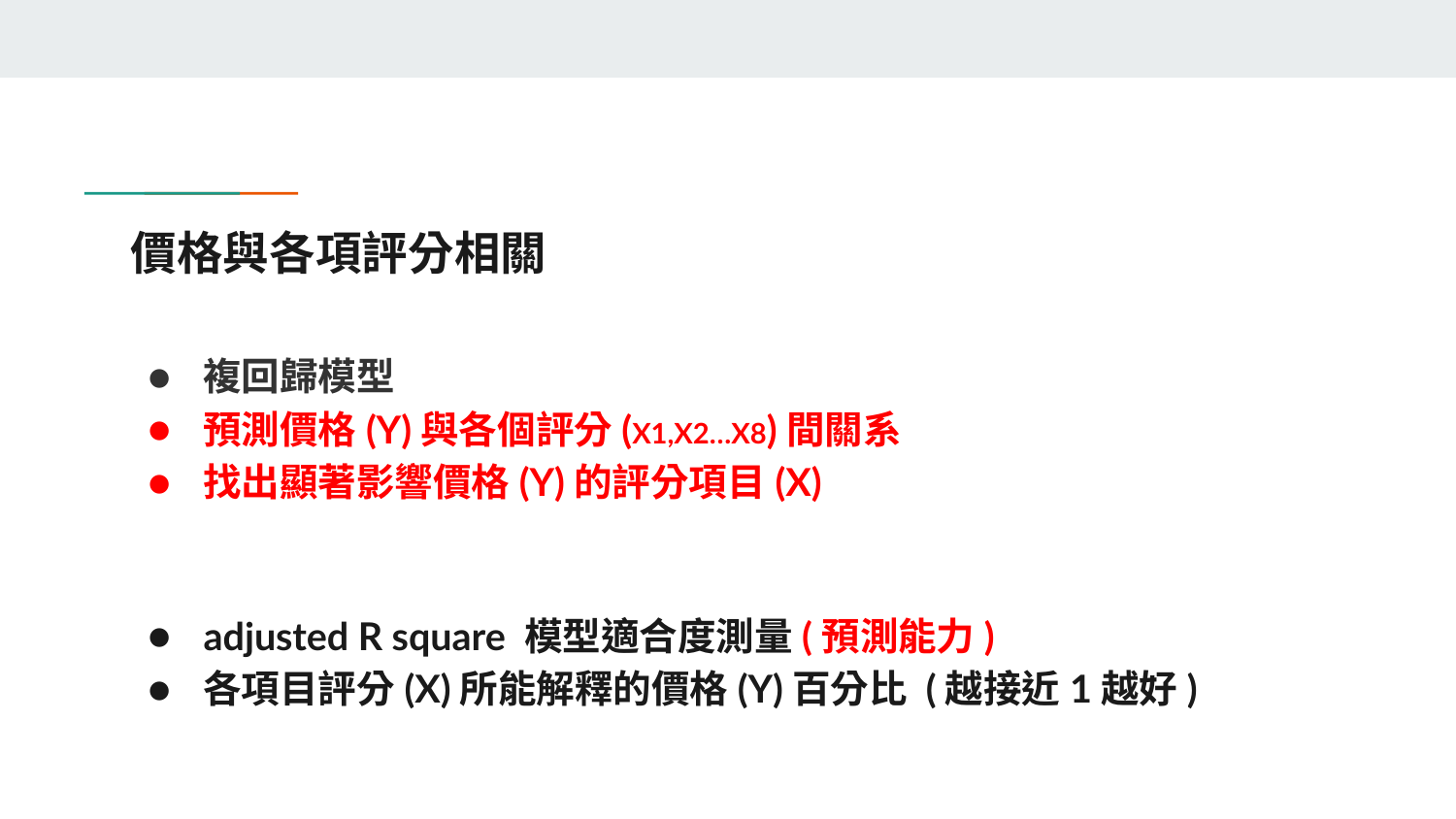

# 價格與各項評分相關
複回歸模型
預測價格(Y)與各個評分(X1,X2…X8)間關系
找出顯著影響價格(Y)的評分項目(X)

adjusted R square 模型適合度測量(預測能力)
各項目評分(X)所能解釋的價格(Y)百分比 (越接近1越好)